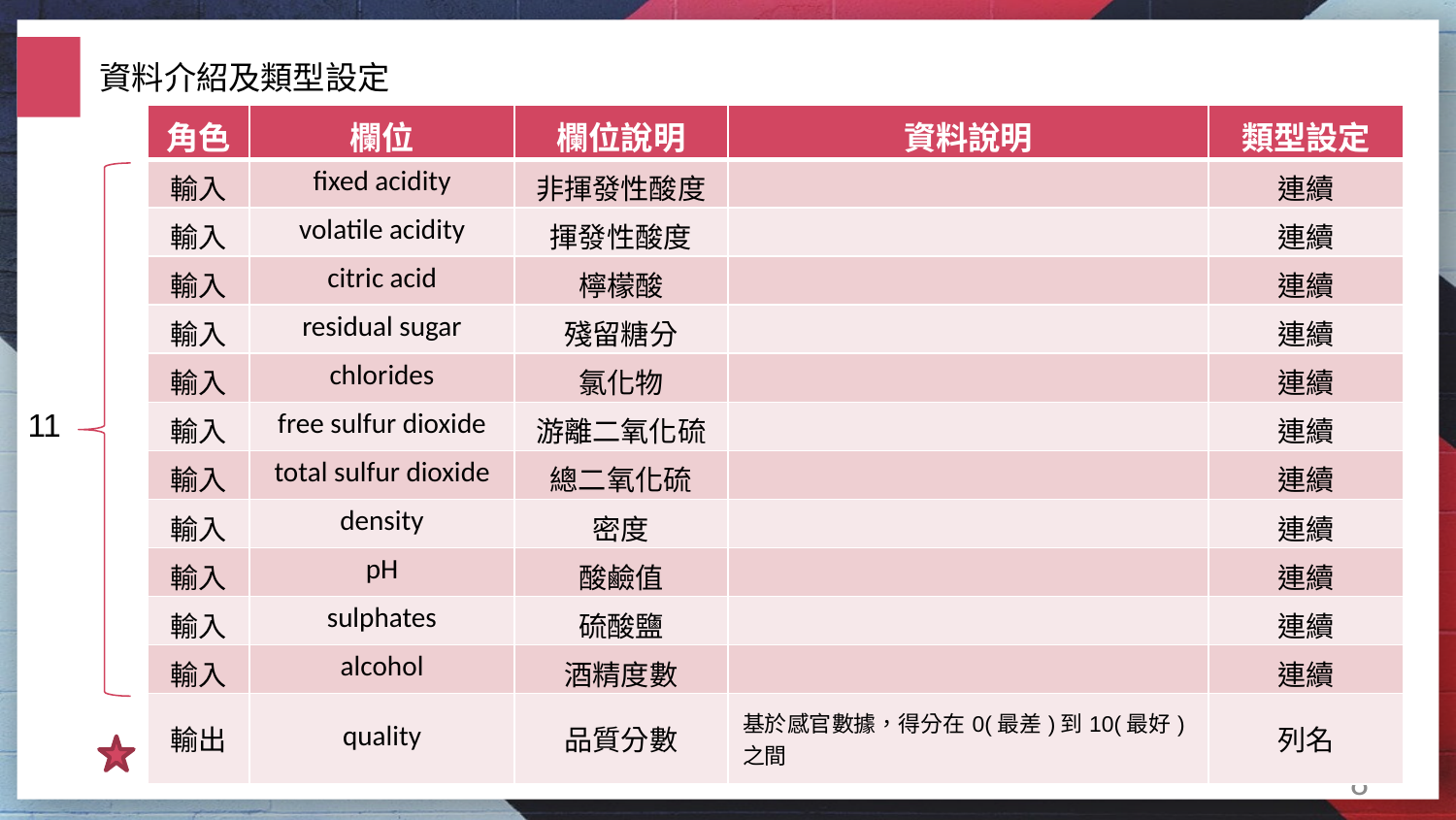

資料介紹及類型設定
| 角色 | 欄位 | 欄位說明 | 資料說明 | 類型設定 |
| --- | --- | --- | --- | --- |
| 輸入 | fixed acidity | 非揮發性酸度 |  | 連續 |
| 輸入 | volatile acidity | 揮發性酸度 |  | 連續 |
| 輸入 | citric acid | 檸檬酸 |  | 連續 |
| 輸入 | residual sugar | 殘留糖分 |  | 連續 |
| 輸入 | chlorides | 氯化物 |  | 連續 |
| 輸入 | free sulfur dioxide | 游離二氧化硫 |  | 連續 |
| 輸入 | total sulfur dioxide | 總二氧化硫 |  | 連續 |
| 輸入 | density | 密度 |  | 連續 |
| 輸入 | pH | 酸鹼值 |  | 連續 |
| 輸入 | sulphates | 硫酸鹽 |  | 連續 |
| 輸入 | alcohol | 酒精度數 |  | 連續 |
| 輸出 | quality | 品質分數 | 基於感官數據，得分在0(最差)到10(最好)之間 | 列名 |

03
11
点击请替换文字内容

8